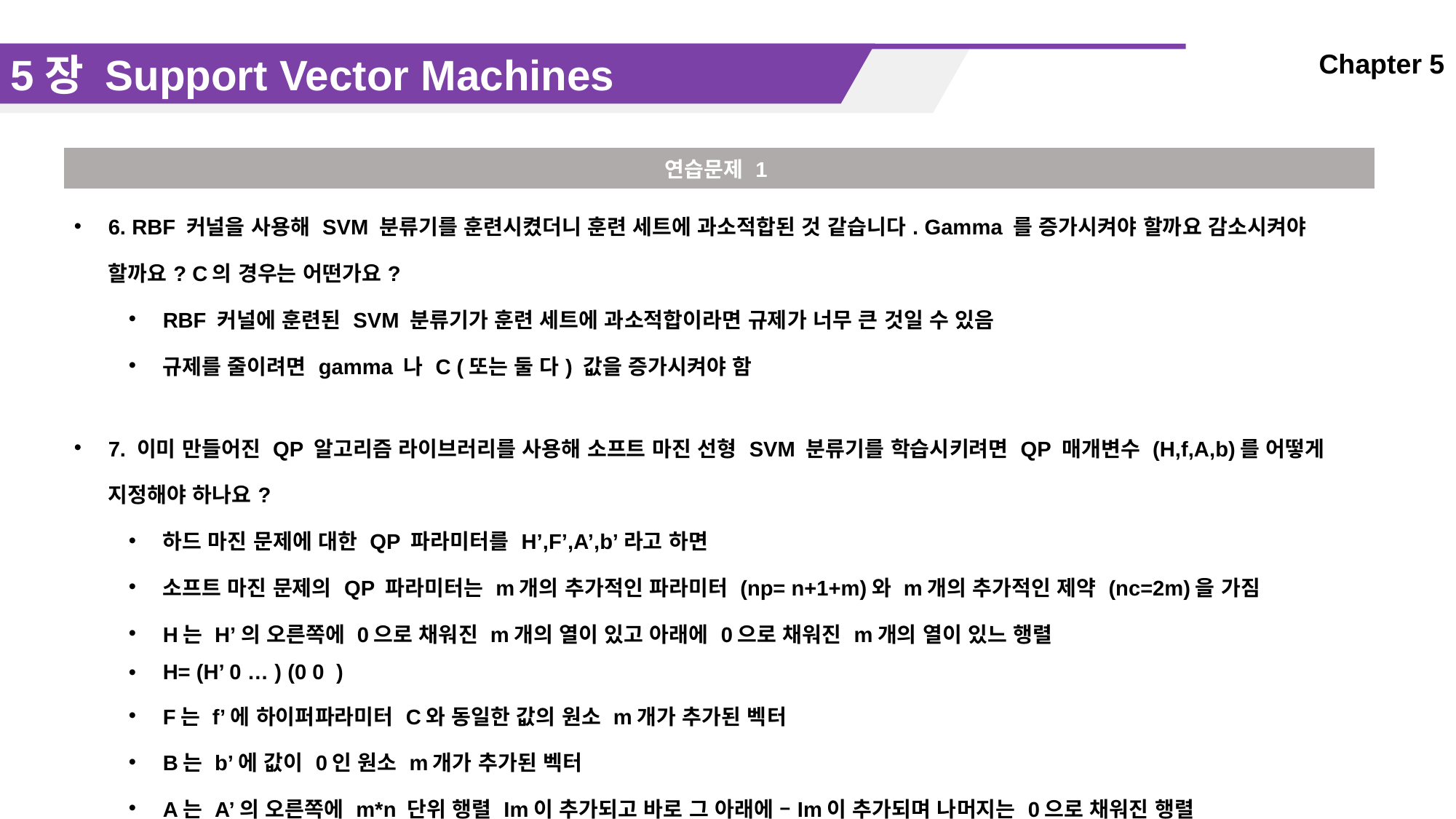

5장 Support Vector Machines
Chapter 5

| 연습문제 1 |
| --- |
| 6. RBF 커널을 사용해 SVM 분류기를 훈련시켰더니 훈련 세트에 과소적합된 것 같습니다. Gamma 를 증가시켜야 할까요 감소시켜야 할까요? C의 경우는 어떤가요? RBF 커널에 훈련된 SVM 분류기가 훈련 세트에 과소적합이라면 규제가 너무 큰 것일 수 있음 규제를 줄이려면 gamma 나 C (또는 둘 다) 값을 증가시켜야 함 7. 이미 만들어진 QP 알고리즘 라이브러리를 사용해 소프트 마진 선형 SVM 분류기를 학습시키려면 QP 매개변수 (H,f,A,b)를 어떻게 지정해야 하나요? 하드 마진 문제에 대한 QP 파라미터를 H’,F’,A’,b’라고 하면 소프트 마진 문제의 QP 파라미터는 m개의 추가적인 파라미터 (np= n+1+m)와 m개의 추가적인 제약 (nc=2m)을 가짐 H는 H’의 오른쪽에 0으로 채워진 m개의 열이 있고 아래에 0으로 채워진 m개의 열이 있느 행렬 H= (H’ 0 … ) (0 0 ) F는 f’에 하이퍼파라미터 C와 동일한 값의 원소 m개가 추가된 벡터 B는 b’에 값이 0인 원소 m개가 추가된 벡터 A는 A’의 오른쪽에 m\*n 단위 행렬 Im이 추가되고 바로 그 아래에 –Im이 추가되며 나머지는 0으로 채워진 행렬 A = (A’,Im) (0,-Im) |